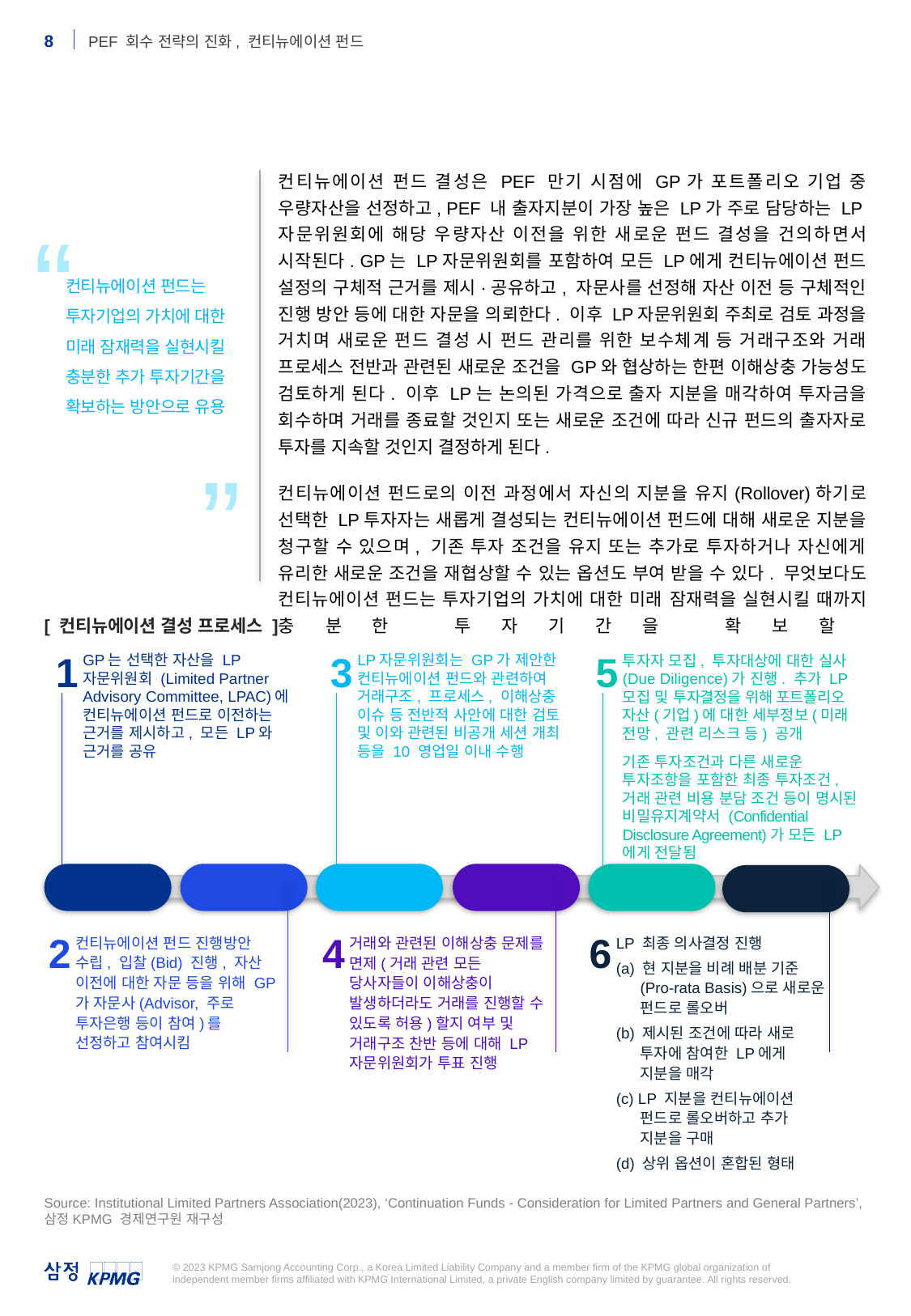

컨티뉴에이션 펀드 결성은 PEF 만기 시점에 GP가 포트폴리오 기업 중 우량자산을 선정하고, PEF 내 출자지분이 가장 높은 LP가 주로 담당하는 LP자문위원회에 해당 우량자산 이전을 위한 새로운 펀드 결성을 건의하면서 시작된다. GP는 LP자문위원회를 포함하여 모든 LP에게 컨티뉴에이션 펀드 설정의 구체적 근거를 제시·공유하고, 자문사를 선정해 자산 이전 등 구체적인 진행 방안 등에 대한 자문을 의뢰한다. 이후 LP자문위원회 주최로 검토 과정을 거치며 새로운 펀드 결성 시 펀드 관리를 위한 보수체계 등 거래구조와 거래 프로세스 전반과 관련된 새로운 조건을 GP와 협상하는 한편 이해상충 가능성도 검토하게 된다. 이후 LP는 논의된 가격으로 출자 지분을 매각하여 투자금을 회수하며 거래를 종료할 것인지 또는 새로운 조건에 따라 신규 펀드의 출자자로 투자를 지속할 것인지 결정하게 된다.
컨티뉴에이션 펀드로의 이전 과정에서 자신의 지분을 유지(Rollover)하기로 선택한 LP투자자는 새롭게 결성되는 컨티뉴에이션 펀드에 대해 새로운 지분을 청구할 수 있으며, 기존 투자 조건을 유지 또는 추가로 투자하거나 자신에게 유리한 새로운 조건을 재협상할 수 있는 옵션도 부여 받을 수 있다. 무엇보다도 컨티뉴에이션 펀드는 투자기업의 가치에 대한 미래 잠재력을 실현시킬 때까지 충분한 투자기간을 확보할
“
컨티뉴에이션 펀드는 투자기업의 가치에 대한 미래 잠재력을 실현시킬 충분한 추가 투자기간을 확보하는 방안으로 유용
”
[ 컨티뉴에이션 결성 프로세스 ]
1
3
5
GP는 선택한 자산을 LP자문위원회 (Limited Partner Advisory Committee, LPAC)에 컨티뉴에이션 펀드로 이전하는 근거를 제시하고, 모든 LP와 근거를 공유
LP자문위원회는 GP가 제안한 컨티뉴에이션 펀드와 관련하여 거래구조, 프로세스, 이해상충 이슈 등 전반적 사안에 대한 검토 및 이와 관련된 비공개 세션 개최 등을 10 영업일 이내 수행
투자자 모집, 투자대상에 대한 실사(Due Diligence)가 진행. 추가 LP 모집 및 투자결정을 위해 포트폴리오 자산(기업)에 대한 세부정보(미래 전망, 관련 리스크 등) 공개
기존 투자조건과 다른 새로운 투자조항을 포함한 최종 투자조건, 거래 관련 비용 분담 조건 등이 명시된 비밀유지계약서 (Confidential Disclosure Agreement)가 모든 LP에게 전달됨
GP 제안
자문사 선정
LP 검토
투표
정보 공개

LP 의사결정
2
4
6
컨티뉴에이션 펀드 진행방안 수립, 입찰(Bid) 진행, 자산 이전에 대한 자문 등을 위해 GP가 자문사(Advisor, 주로 투자은행 등이 참여)를 선정하고 참여시킴
거래와 관련된 이해상충 문제를 면제(거래 관련 모든 당사자들이 이해상충이 발생하더라도 거래를 진행할 수 있도록 허용)할지 여부 및 거래구조 찬반 등에 대해 LP자문위원회가 투표 진행
LP 최종 의사결정 진행
(a) 현 지분을 비례 배분 기준 (Pro-rata Basis)으로 새로운 펀드로 롤오버
(b) 제시된 조건에 따라 새로 투자에 참여한 LP에게 지분을 매각
(c) LP 지분을 컨티뉴에이션 펀드로 롤오버하고 추가 지분을 구매
(d) 상위 옵션이 혼합된 형태
Source: Institutional Limited Partners Association(2023), ‘Continuation Funds - Consideration for Limited Partners and General Partners’, 삼정KPMG 경제연구원 재구성